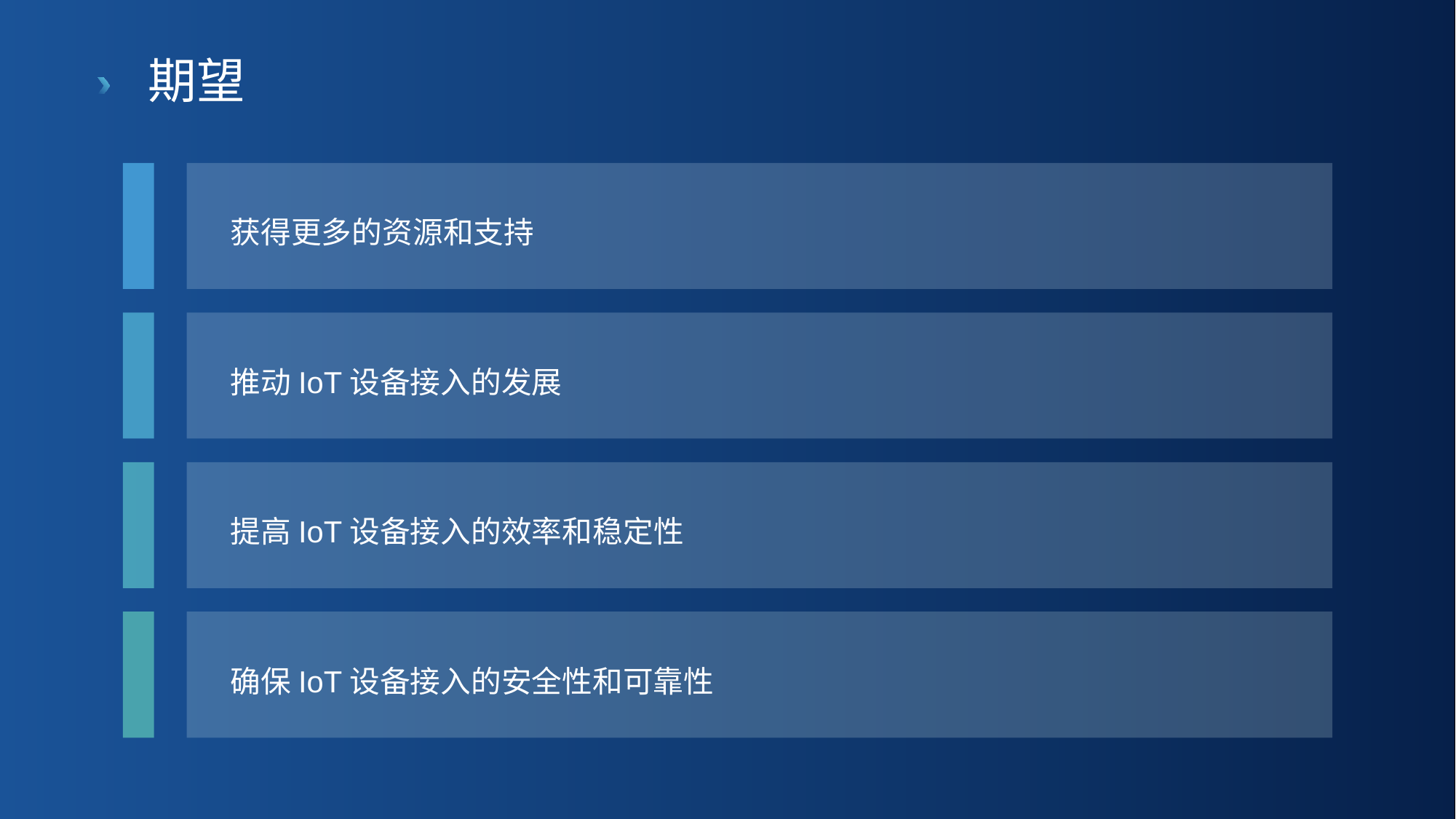

# 期望

获得更多的资源和支持

推动IoT设备接入的发展

提高IoT设备接入的效率和稳定性

确保IoT设备接入的安全性和可靠性